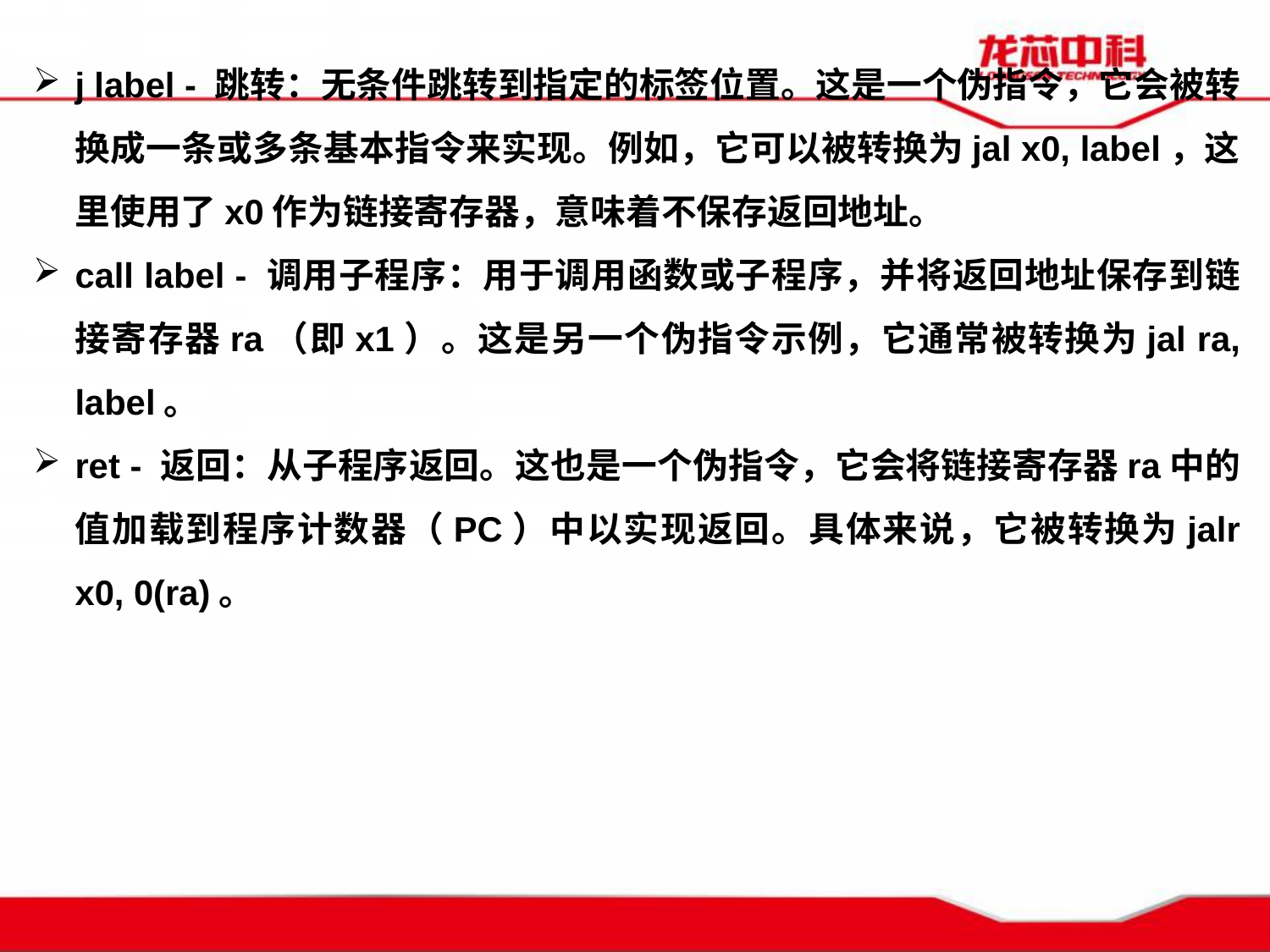

j label - 跳转：无条件跳转到指定的标签位置。这是一个伪指令，它会被转换成一条或多条基本指令来实现。例如，它可以被转换为jal x0, label，这里使用了x0作为链接寄存器，意味着不保存返回地址。
call label - 调用子程序：用于调用函数或子程序，并将返回地址保存到链接寄存器ra（即x1）。这是另一个伪指令示例，它通常被转换为jal ra, label。
ret - 返回：从子程序返回。这也是一个伪指令，它会将链接寄存器ra中的值加载到程序计数器（PC）中以实现返回。具体来说，它被转换为jalr x0, 0(ra)。